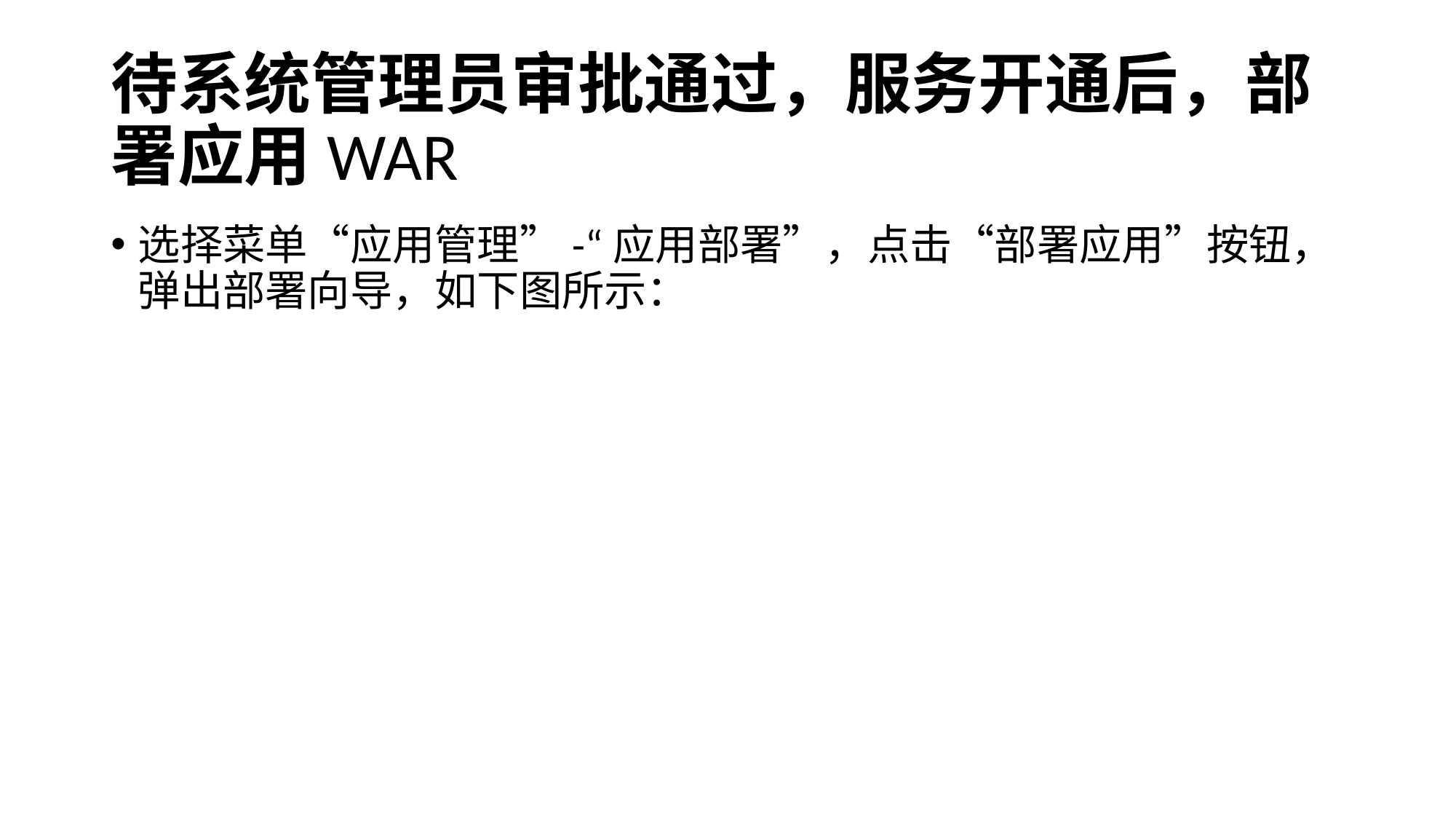

# 待系统管理员审批通过，服务开通后，部署应用WAR
选择菜单“应用管理”-“应用部署”，点击“部署应用”按钮，弹出部署向导，如下图所示：